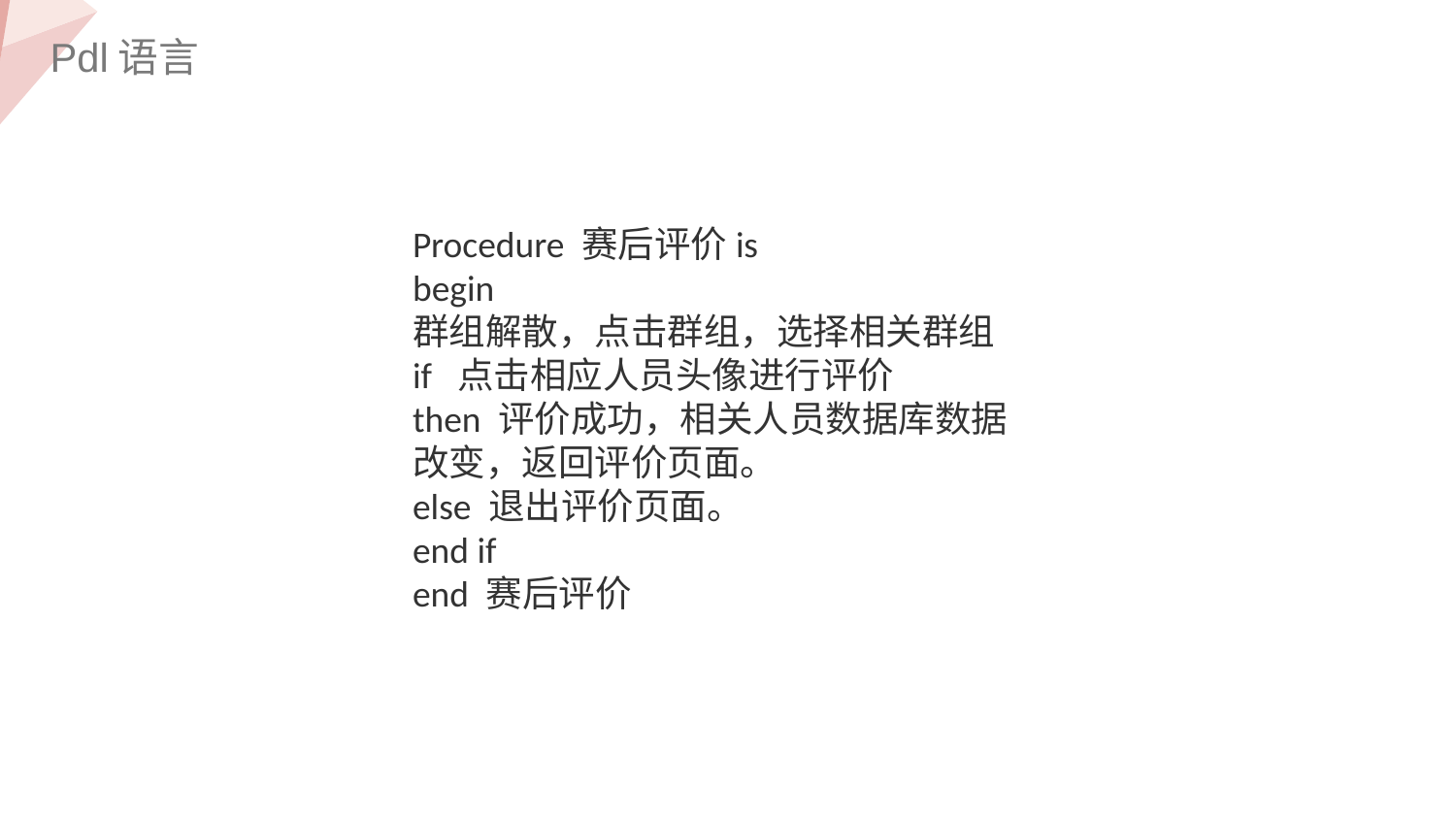

Pdl语言

Procedure 赛后评价is
begin
群组解散，点击群组，选择相关群组
if  点击相应人员头像进行评价
then 评价成功，相关人员数据库数据改变，返回评价页面。
else 退出评价页面。
end if
end 赛后评价